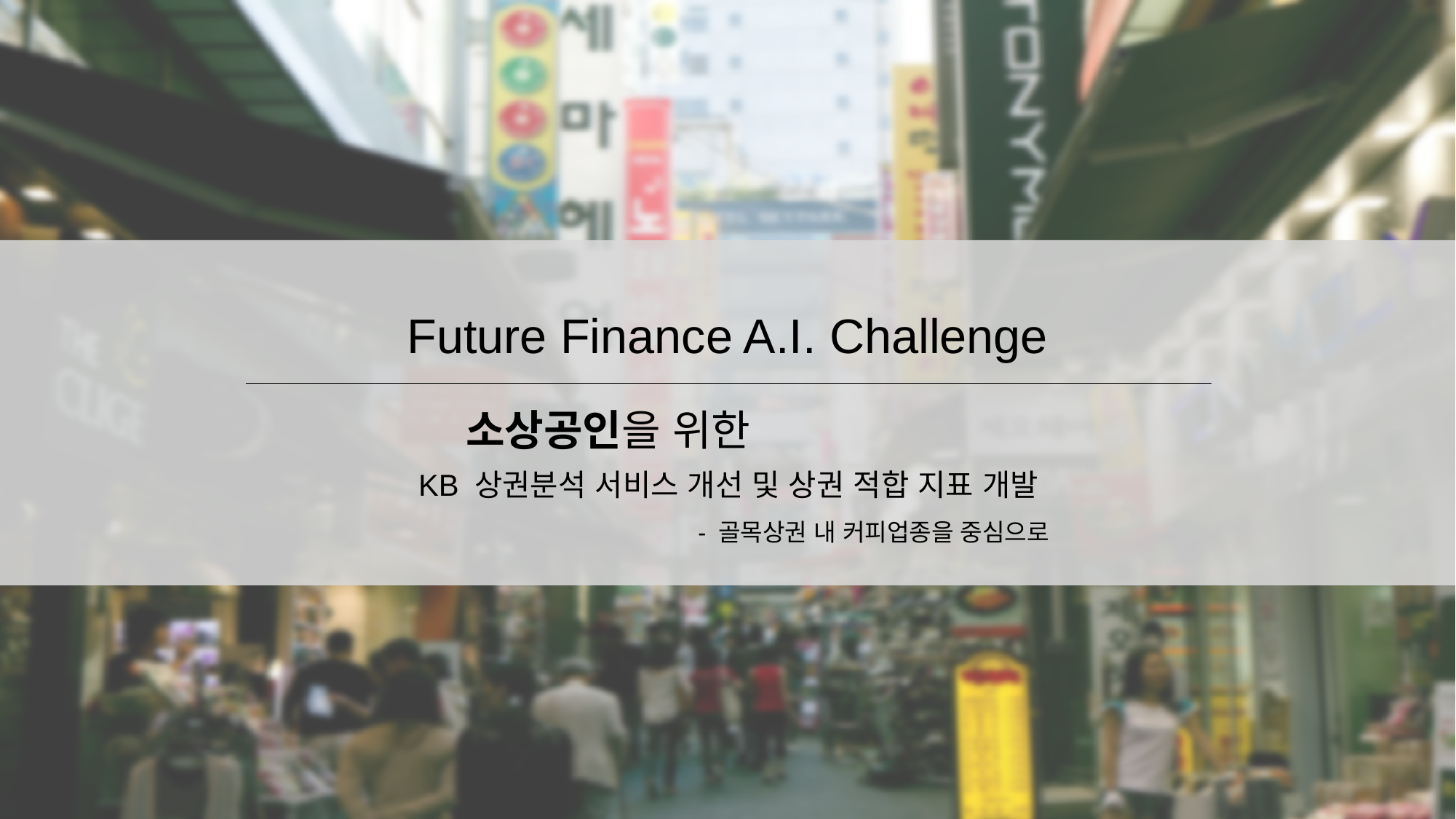

# Future Finance A.I. Challenge
                               소상공인을 위한
KB 상권분석 서비스 개선 및 상권 적합 지표 개발
                                      - 골목상권 내 커피업종을 중심으로